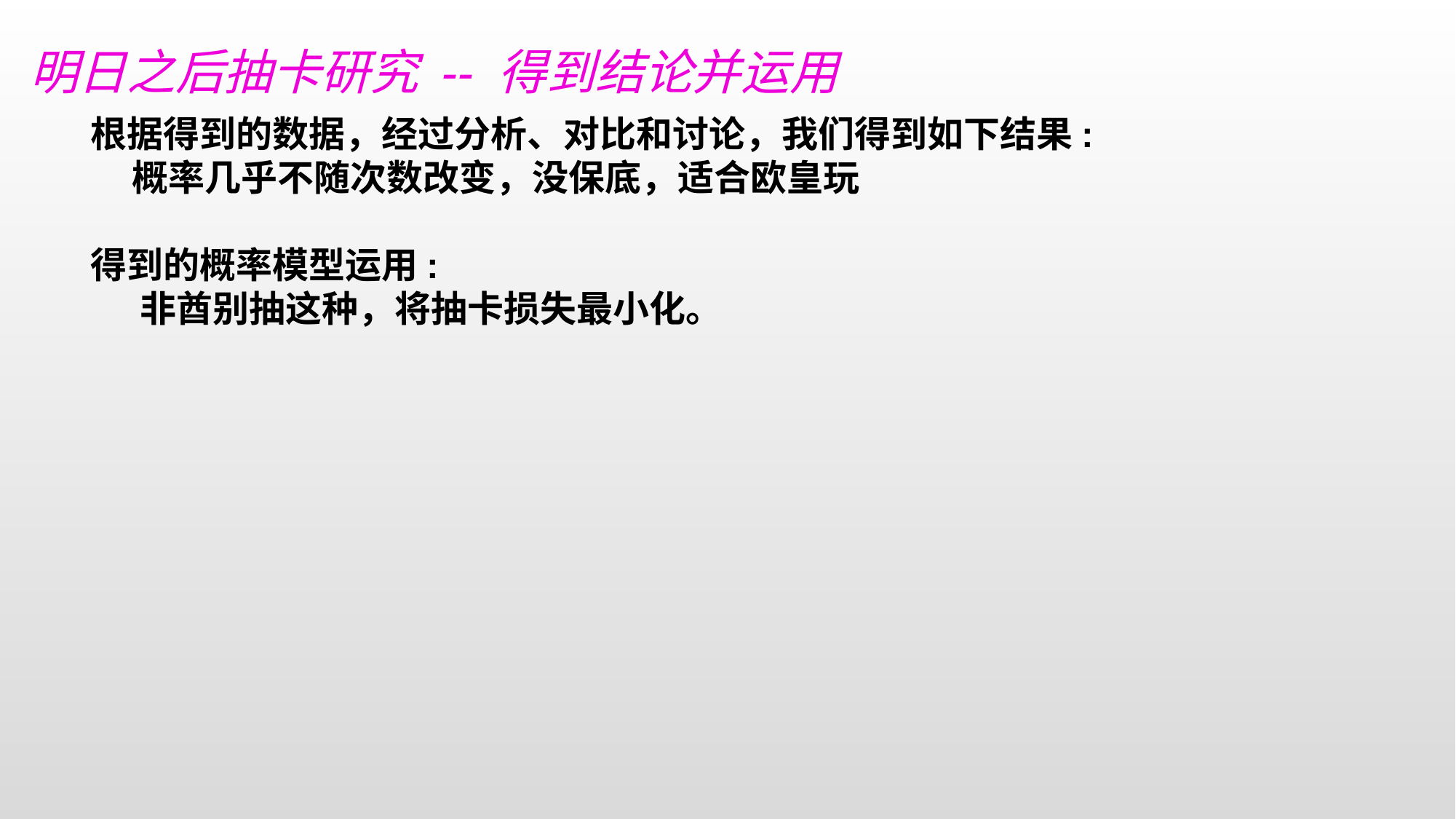

明日之后抽卡研究 -- 得到结论并运用
根据得到的数据，经过分析、对比和讨论，我们得到如下结果:
    概率几乎不随次数改变，没保底，适合欧皇玩

得到的概率模型运用:
     非酋别抽这种，将抽卡损失最小化。